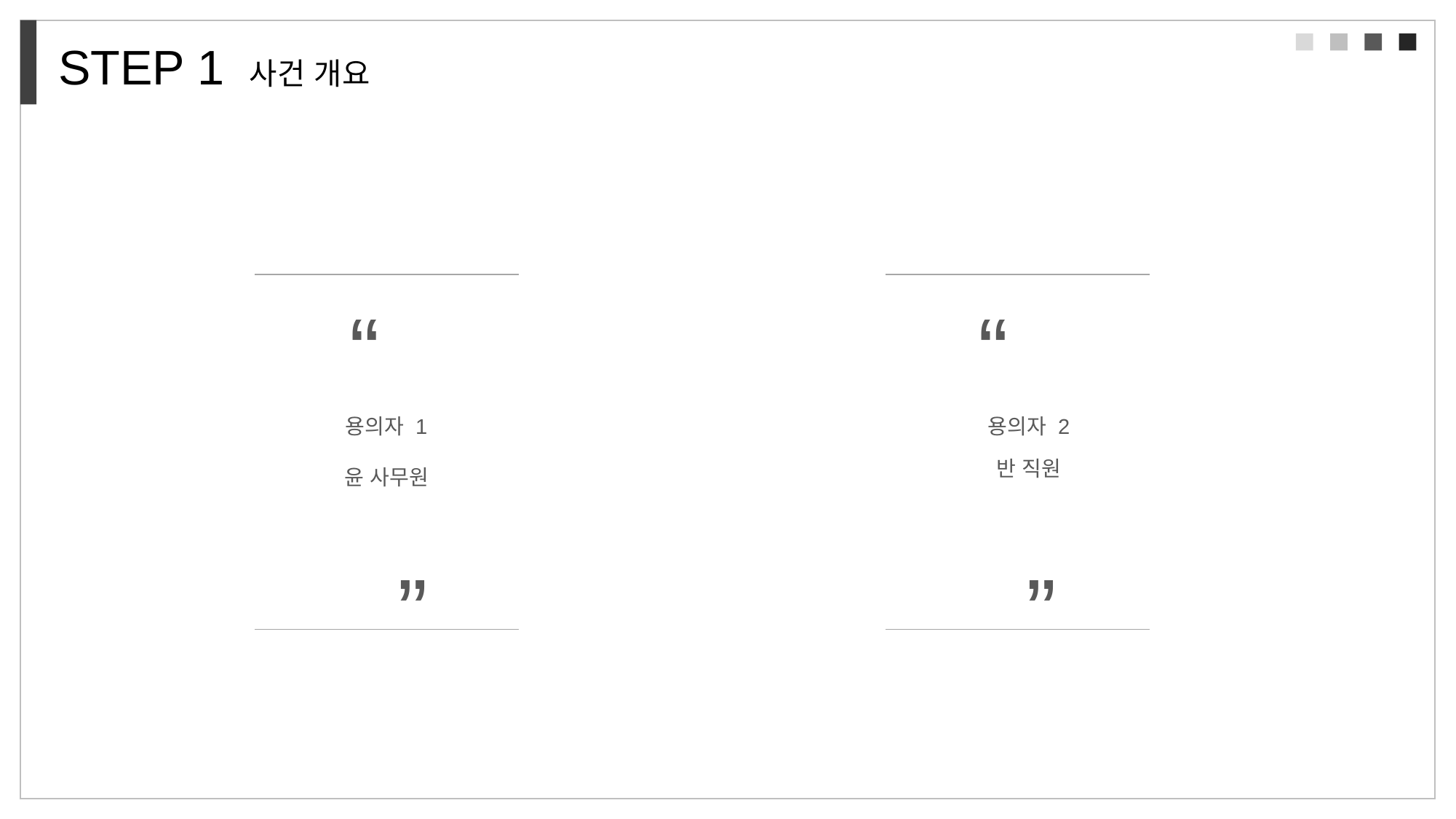

STEP 1 사건 개요

“
”

용의자 1

윤 사무원
“
”
용의자 2

반 직원